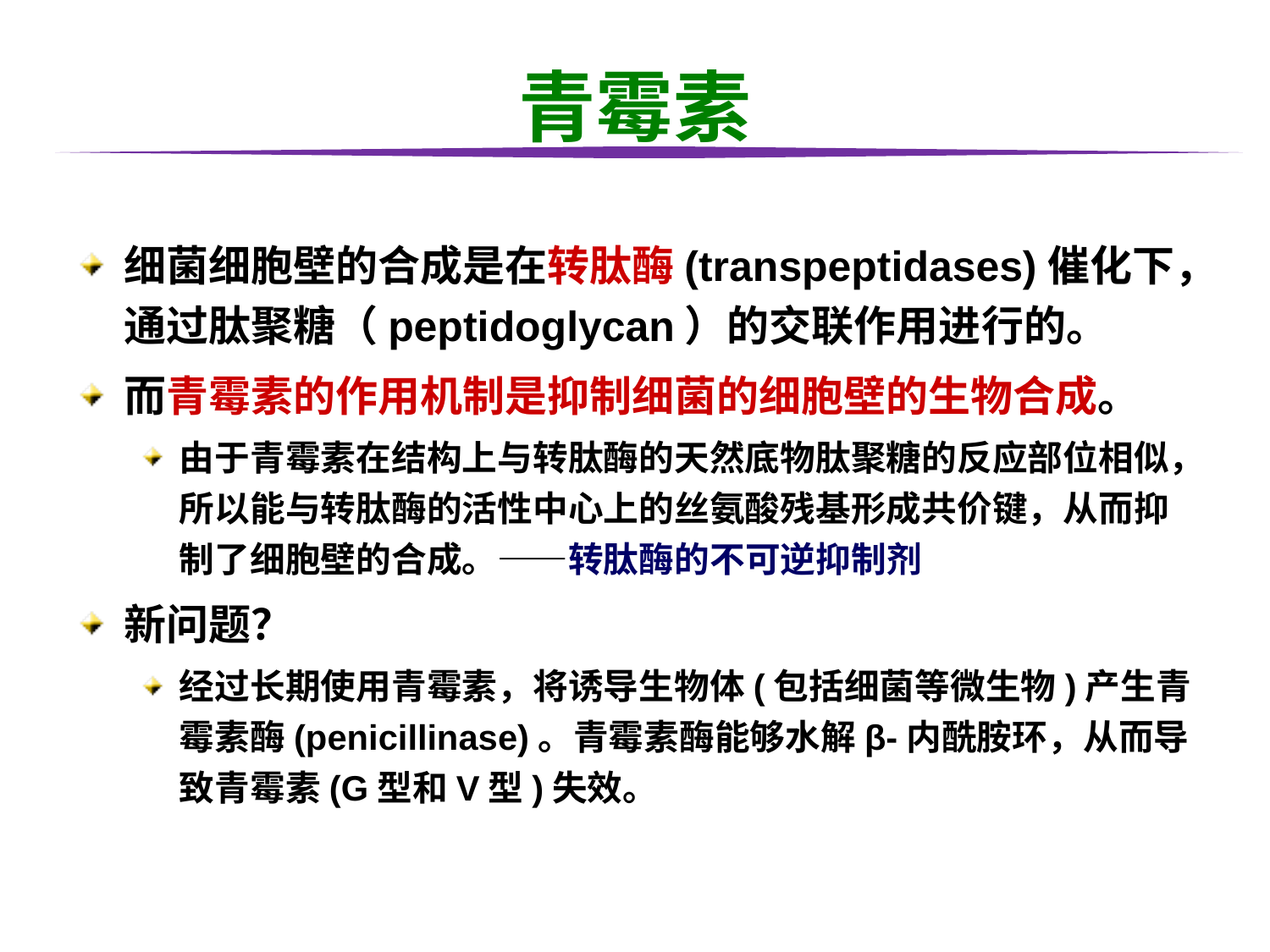

# 青霉素
细菌细胞壁的合成是在转肽酶(transpeptidases)催化下，通过肽聚糖（peptidoglycan）的交联作用进行的。
而青霉素的作用机制是抑制细菌的细胞壁的生物合成。
由于青霉素在结构上与转肽酶的天然底物肽聚糖的反应部位相似，所以能与转肽酶的活性中心上的丝氨酸残基形成共价键，从而抑制了细胞壁的合成。——转肽酶的不可逆抑制剂
新问题？
经过长期使用青霉素，将诱导生物体(包括细菌等微生物)产生青霉素酶(penicillinase)。青霉素酶能够水解β-内酰胺环，从而导致青霉素(G型和V型)失效。